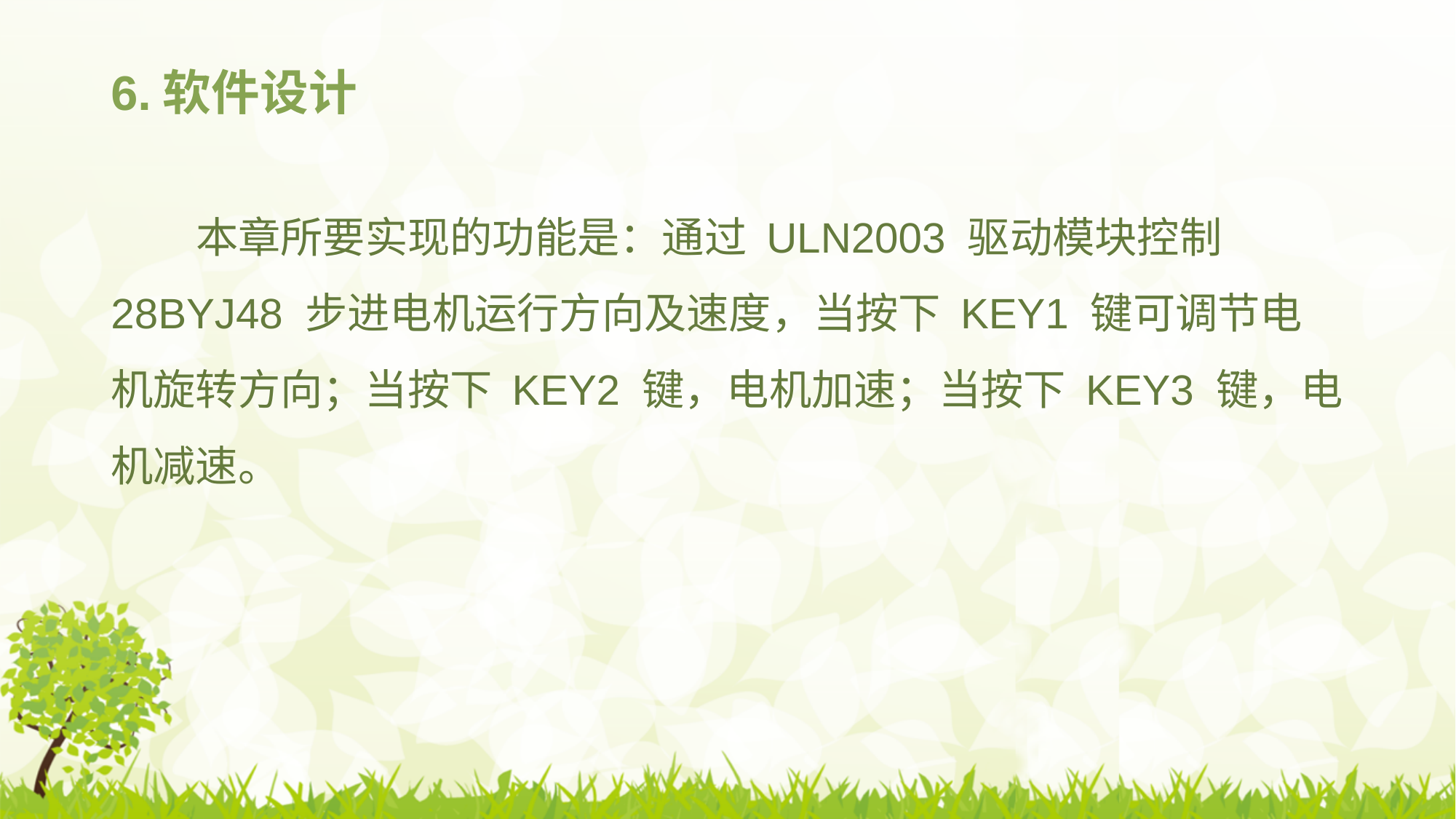

# 6.软件设计
本章所要实现的功能是：通过 ULN2003 驱动模块控制 28BYJ48 步进电机运行方向及速度，当按下 KEY1 键可调节电机旋转方向；当按下 KEY2 键，电机加速；当按下 KEY3 键，电机减速。